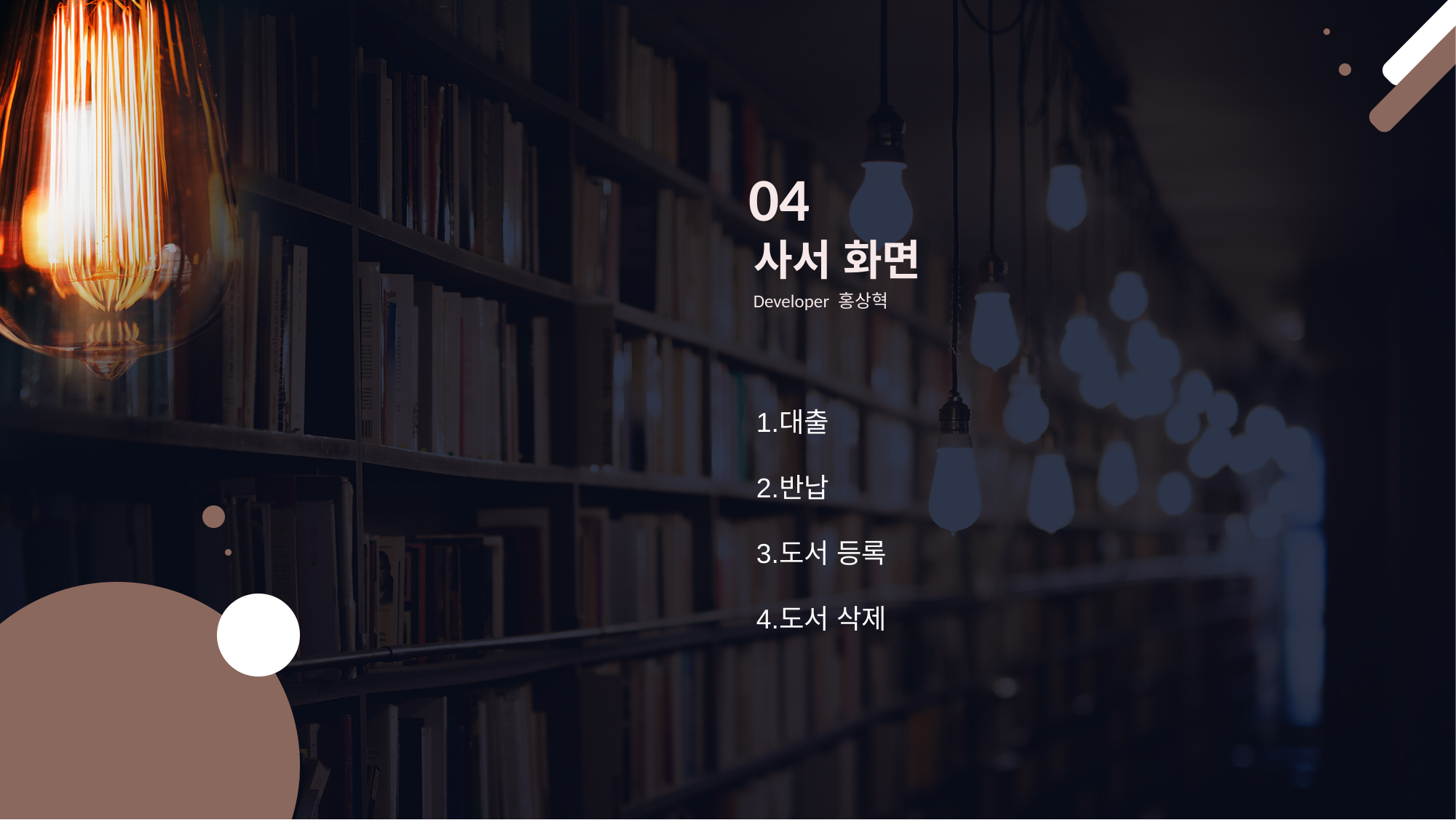

04
사서 화면
Developer 홍상혁
대출
반납
도서 등록
도서 삭제